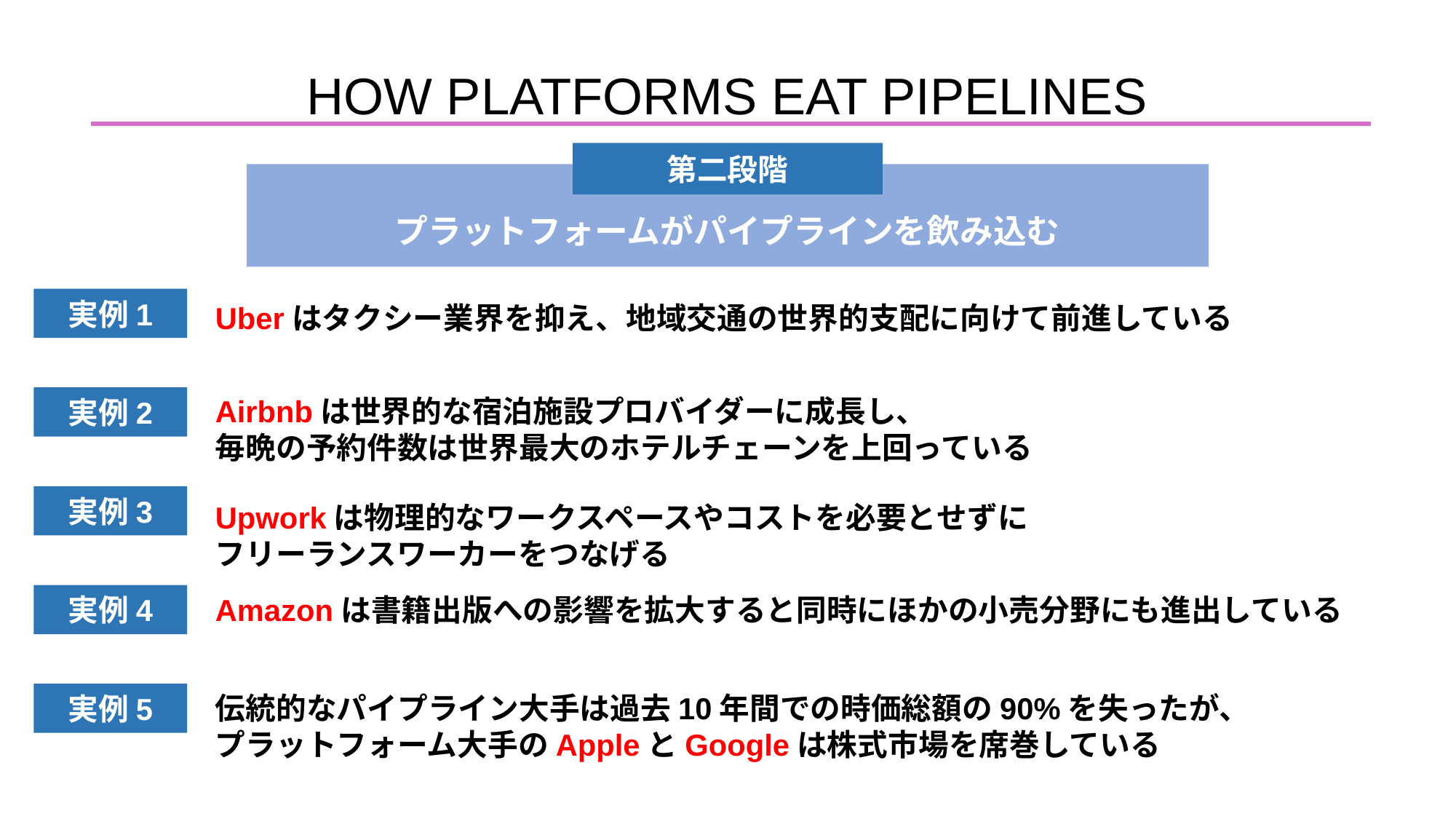

# HOW PLATFORMS EAT PIPELINES
第二段階

プラットフォームがパイプラインを飲み込む
実例1
Uberはタクシー業界を抑え、地域交通の世界的支配に向けて前進している
Airbnbは世界的な宿泊施設プロバイダーに成長し、
毎晩の予約件数は世界最大のホテルチェーンを上回っている
実例2
実例3
Upworkは物理的なワークスペースやコストを必要とせずに
フリーランスワーカーをつなげる
実例4
Amazonは書籍出版への影響を拡大すると同時にほかの小売分野にも進出している
実例5
伝統的なパイプライン大手は過去10年間での時価総額の90%を失ったが、
プラットフォーム大手のAppleとGoogleは株式市場を席巻している